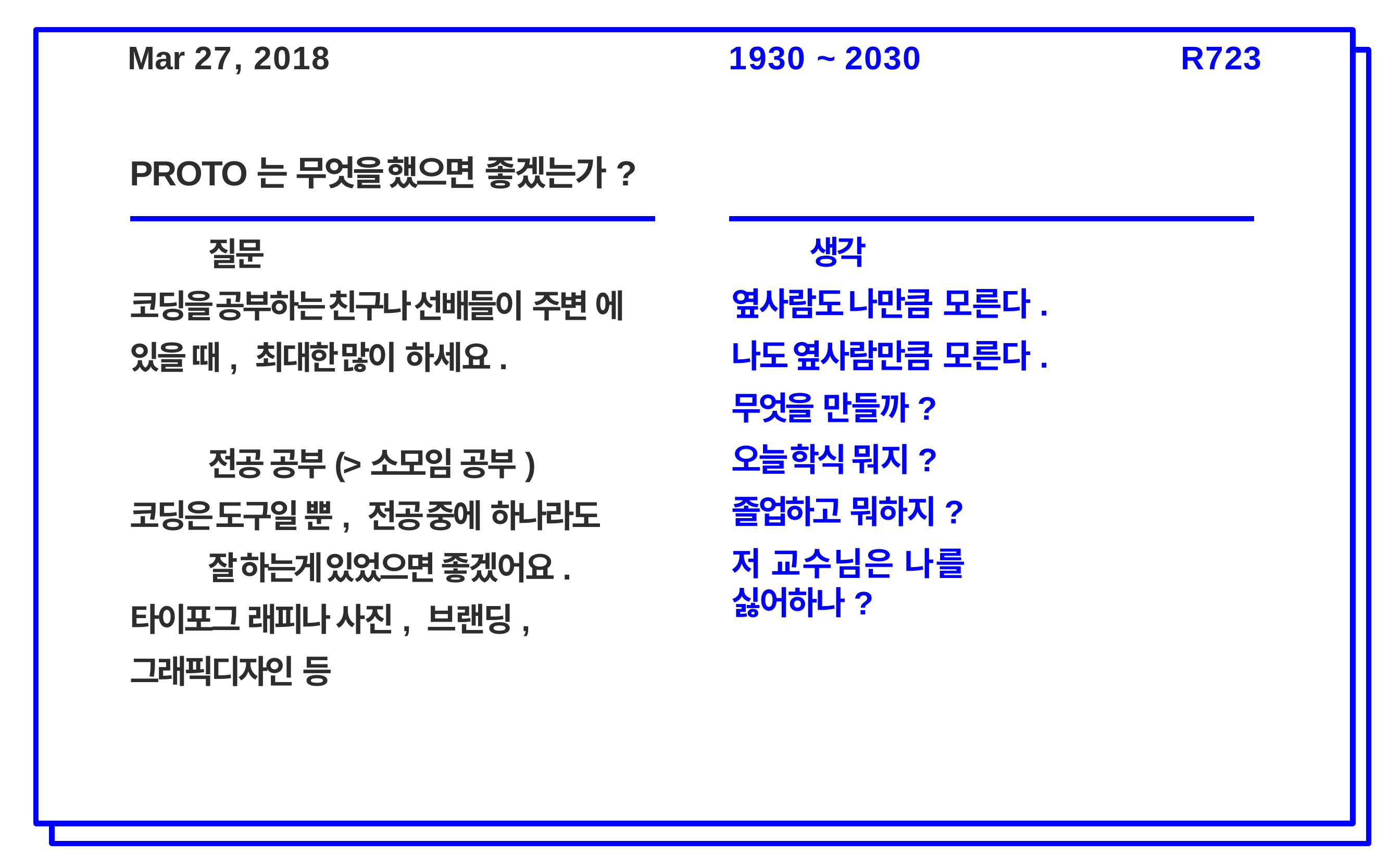

# Mar 27, 2018
1930 ~ 2030
R723
PROTO는 무엇을 했으면 좋겠는가?

질문
코딩을 공부하는 친구나 선배들이 주변  에 있을 때, 최대한 많이 하세요.

전공 공부(>소모임 공부)  코딩은 도구일 뿐, 전공 중에 하나라도
잘 하는게 있었으면 좋겠어요. 타이포그  래피나 사진, 브랜딩, 그래픽디자인 등
생각
옆사람도 나만큼 모른다.  나도 옆사람만큼 모른다.  무엇을 만들까?
오늘 학식 뭐지?  졸업하고 뭐하지?
저 교수님은 나를 싫어하나?